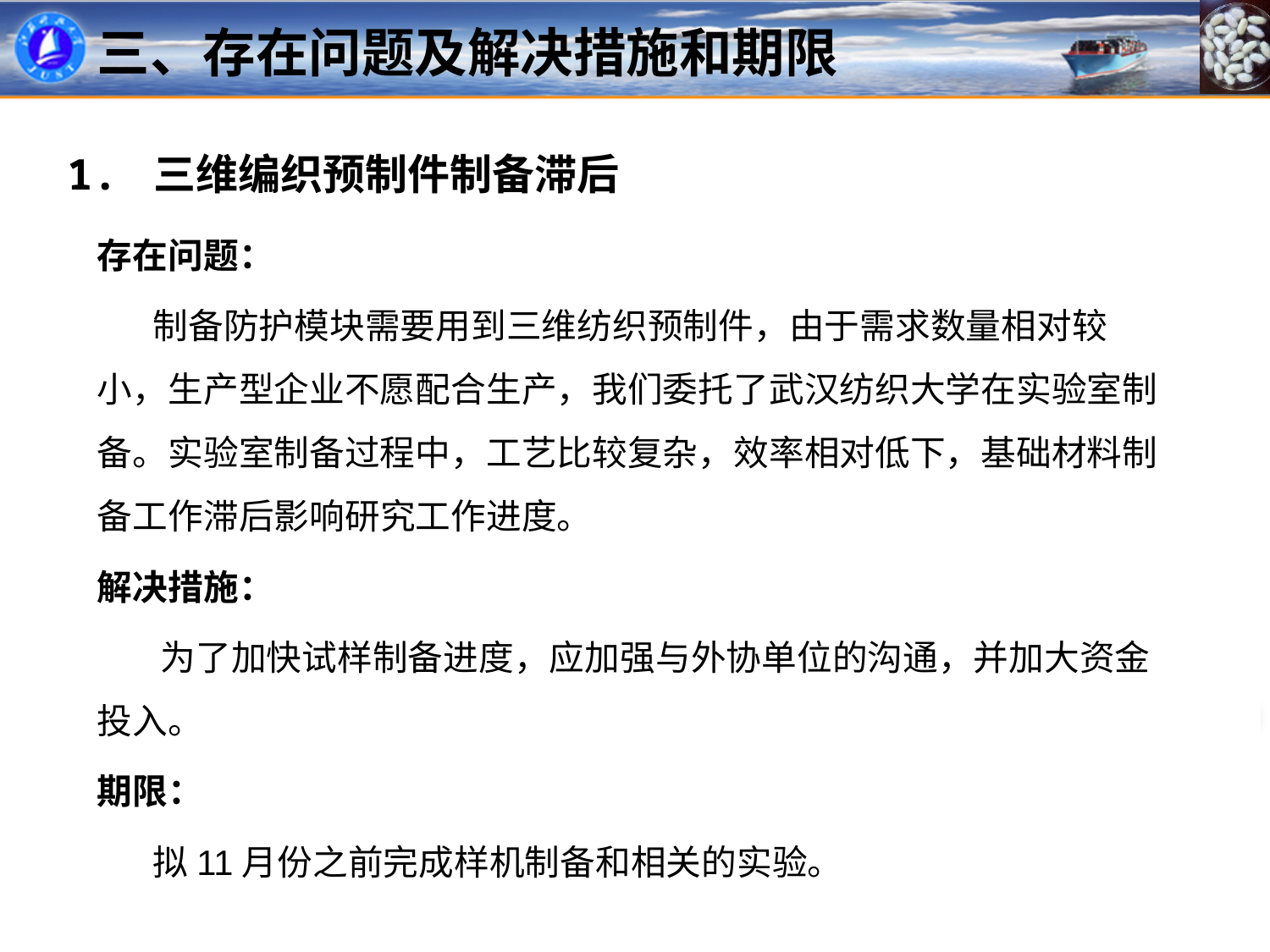

三、存在问题及解决措施和期限
1. 三维编织预制件制备滞后
存在问题：
      制备防护模块需要用到三维纺织预制件，由于需求数量相对较小，生产型企业不愿配合生产，我们委托了武汉纺织大学在实验室制备。实验室制备过程中，工艺比较复杂，效率相对低下，基础材料制备工作滞后影响研究工作进度。
解决措施：
       为了加快试样制备进度，应加强与外协单位的沟通，并加大资金投入。
期限：
      拟11月份之前完成样机制备和相关的实验。